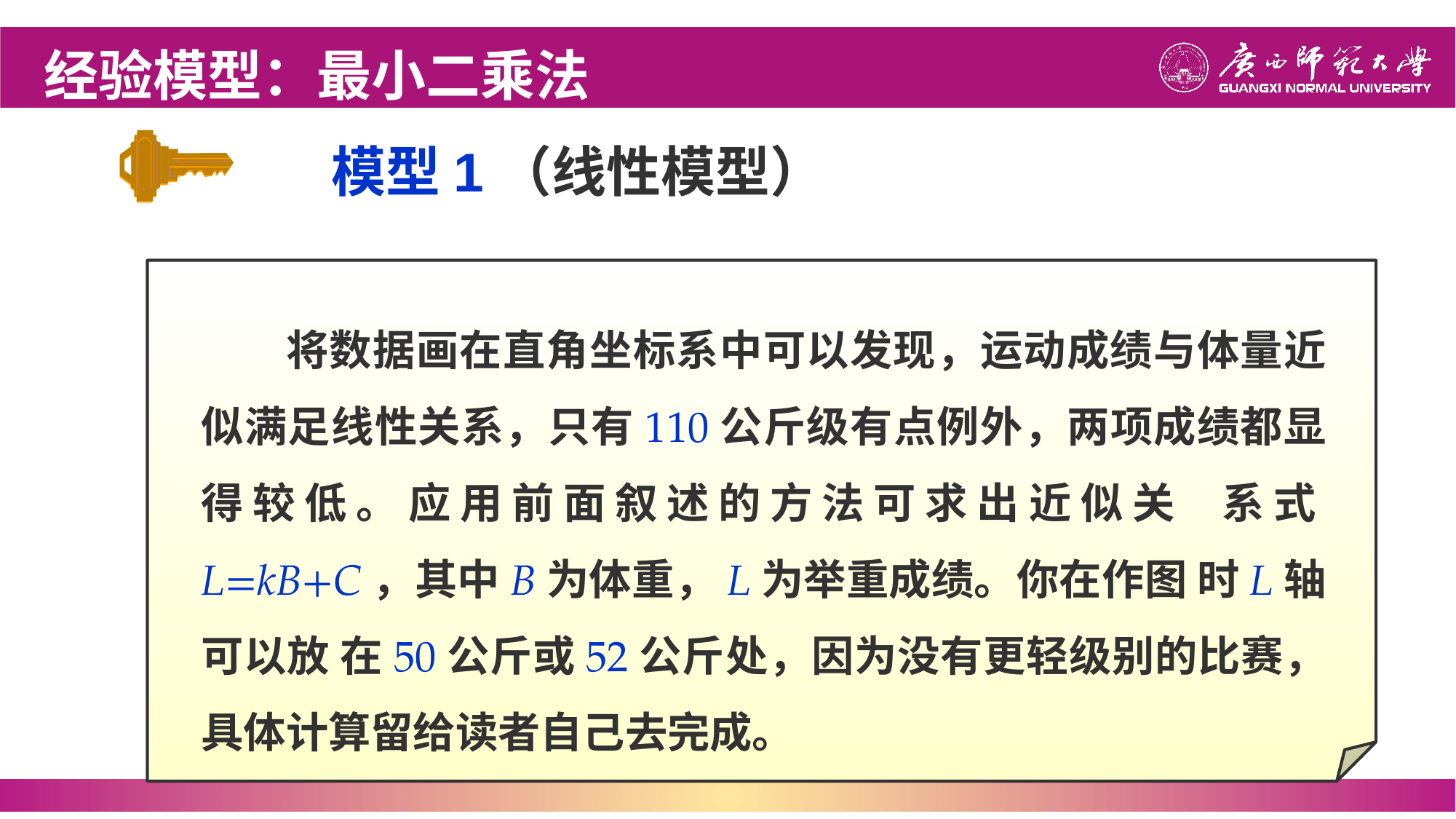

经验模型：最小二乘法

模型1（线性模型）

将数据画在直角坐标系中可以发现，运动成绩与体量近似满足线性关系，只有110公斤级有点例外，两项成绩都显得较低。应用前面叙述的方法可求出近似关  系式L=kB+C，其中B为体重，L为举重成绩。你在作图 时L轴可以放 在50公斤或52公斤处，因为没有更轻级别的比赛，具体计算留给读者自己去完成。